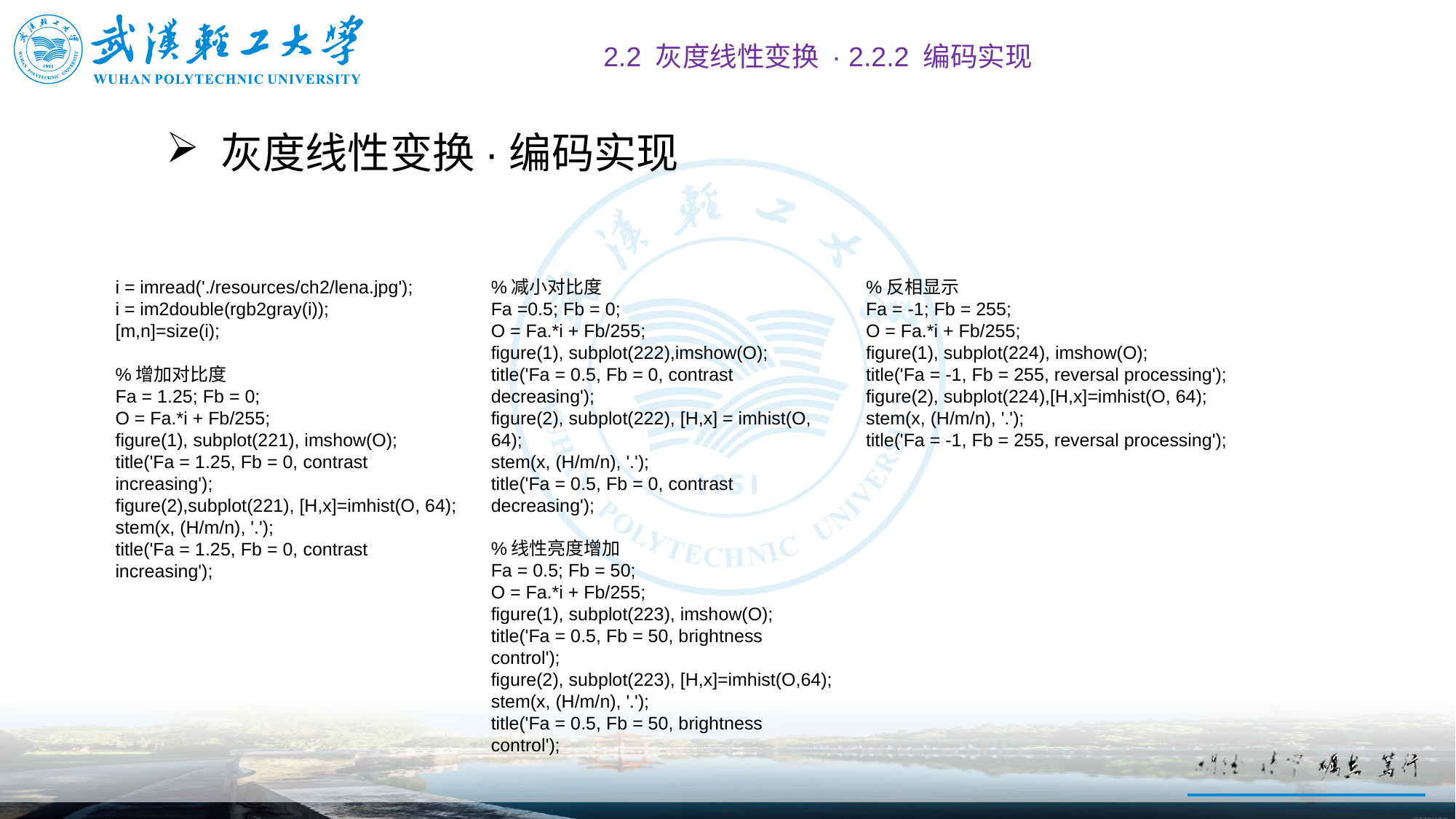

2.2 灰度线性变换 · 2.2.2 编码实现
# 灰度线性变换·编码实现
%减小对比度
Fa =0.5; Fb = 0;
O = Fa.*i + Fb/255;
figure(1), subplot(222),imshow(O);
title('Fa = 0.5, Fb = 0, contrast decreasing');
figure(2), subplot(222), [H,x] = imhist(O, 64);
stem(x, (H/m/n), '.');
title('Fa = 0.5, Fb = 0, contrast decreasing');

%线性亮度增加
Fa = 0.5; Fb = 50;
O = Fa.*i + Fb/255;
figure(1), subplot(223), imshow(O);
title('Fa = 0.5, Fb = 50, brightness control');
figure(2), subplot(223), [H,x]=imhist(O,64);
stem(x, (H/m/n), '.');
title('Fa = 0.5, Fb = 50, brightness control');
i = imread('./resources/ch2/lena.jpg');
i = im2double(rgb2gray(i));
[m,n]=size(i);

%增加对比度
Fa = 1.25; Fb = 0;
O = Fa.*i + Fb/255;
figure(1), subplot(221), imshow(O);
title('Fa = 1.25, Fb = 0, contrast increasing');
figure(2),subplot(221), [H,x]=imhist(O, 64);
stem(x, (H/m/n), '.');
title('Fa = 1.25, Fb = 0, contrast increasing');
%反相显示
Fa = -1; Fb = 255;
O = Fa.*i + Fb/255;
figure(1), subplot(224), imshow(O);
title('Fa = -1, Fb = 255, reversal processing');
figure(2), subplot(224),[H,x]=imhist(O, 64);
stem(x, (H/m/n), '.');
title('Fa = -1, Fb = 255, reversal processing');